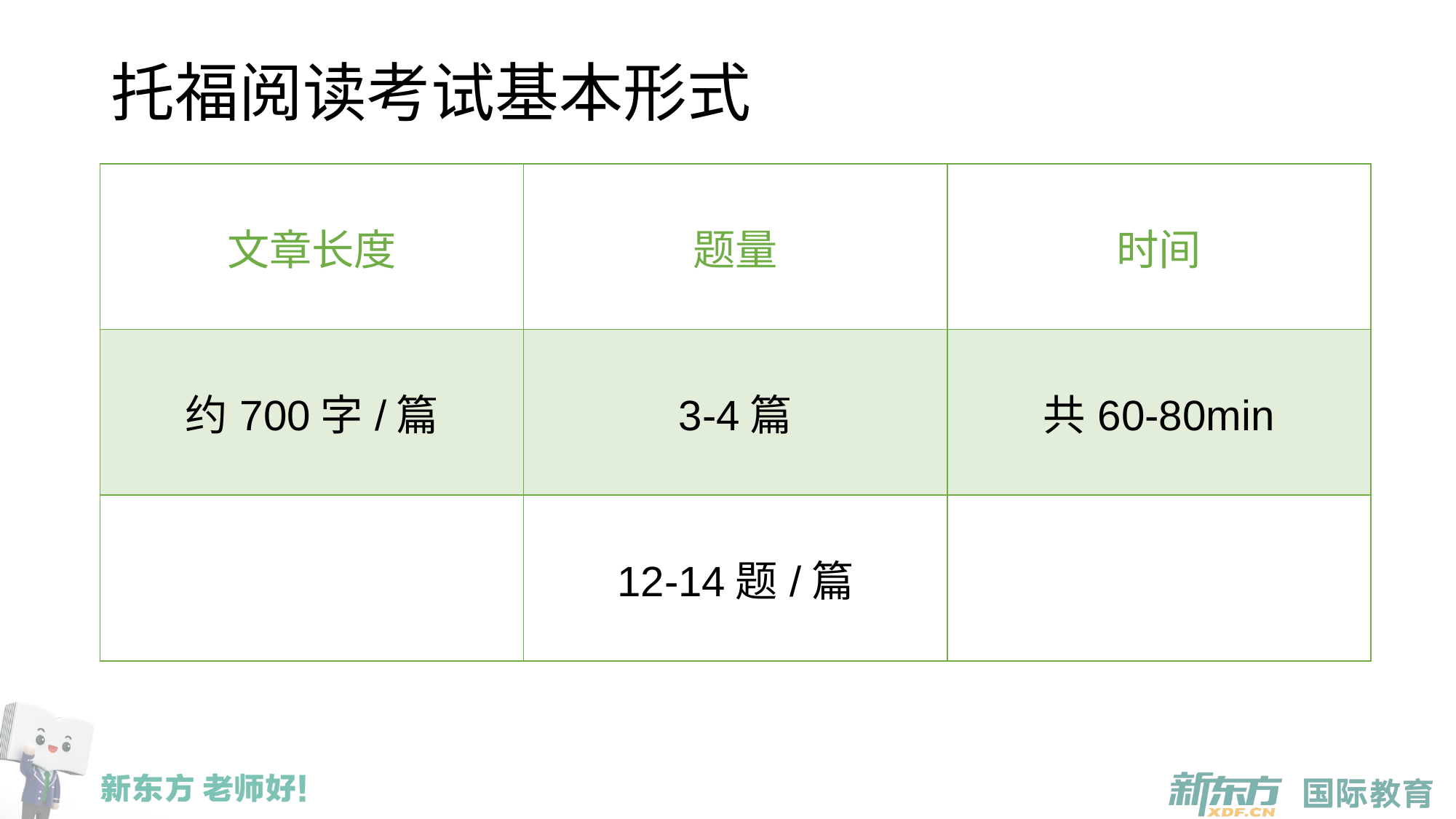

# 托福阅读考试基本形式
| 文章长度 | 题量 | 时间 |
| --- | --- | --- |
| 约700字/篇 | 3-4篇 | 共60-80min |
|  | 12-14题/篇 |  |